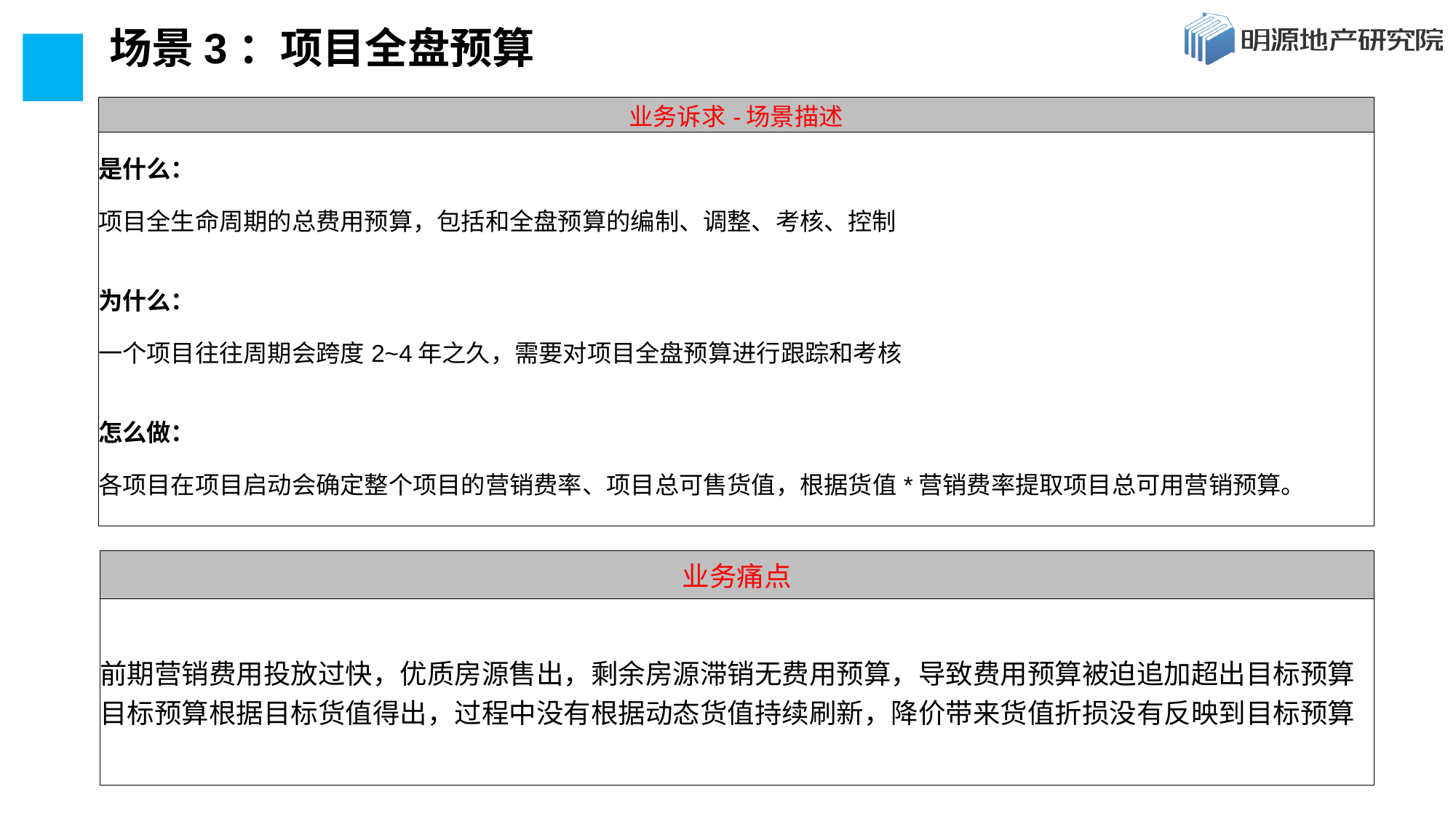

# 场景3：项目全盘预算
| 业务诉求-场景描述 |
| --- |
| 是什么： 项目全生命周期的总费用预算，包括和全盘预算的编制、调整、考核、控制 为什么： 一个项目往往周期会跨度2~4年之久，需要对项目全盘预算进行跟踪和考核 怎么做： 各项目在项目启动会确定整个项目的营销费率、项目总可售货值，根据货值\*营销费率提取项目总可用营销预算。 |
| 业务痛点 |
| --- |
| 前期营销费用投放过快，优质房源售出，剩余房源滞销无费用预算，导致费用预算被迫追加超出目标预算 目标预算根据目标货值得出，过程中没有根据动态货值持续刷新，降价带来货值折损没有反映到目标预算 |